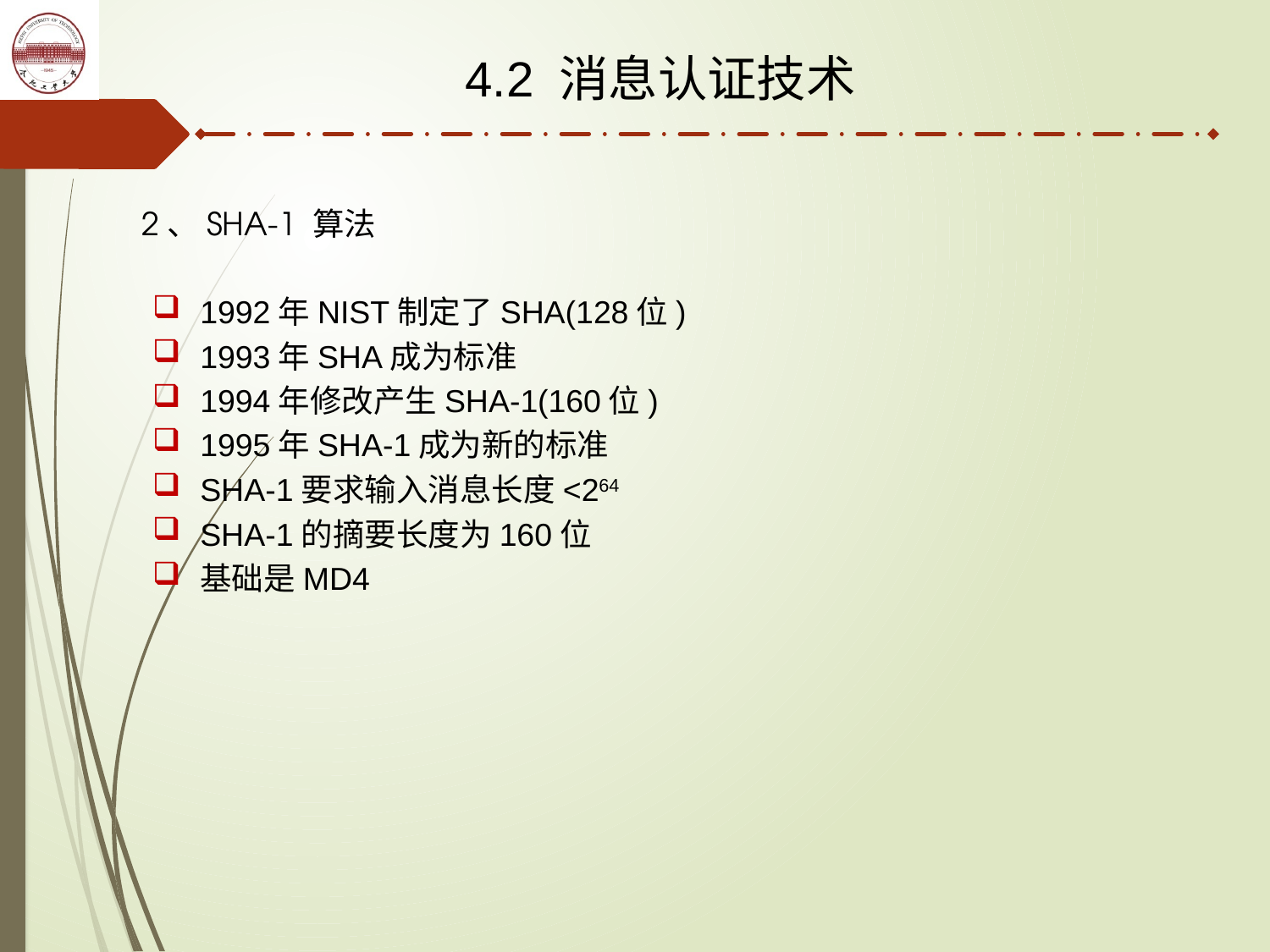

4.2 消息认证技术
2、SHA-1 算法
1992年NIST制定了SHA(128位)
1993年SHA成为标准
1994年修改产生SHA-1(160位)
1995年SHA-1成为新的标准
SHA-1要求输入消息长度<264
SHA-1的摘要长度为160位
基础是MD4